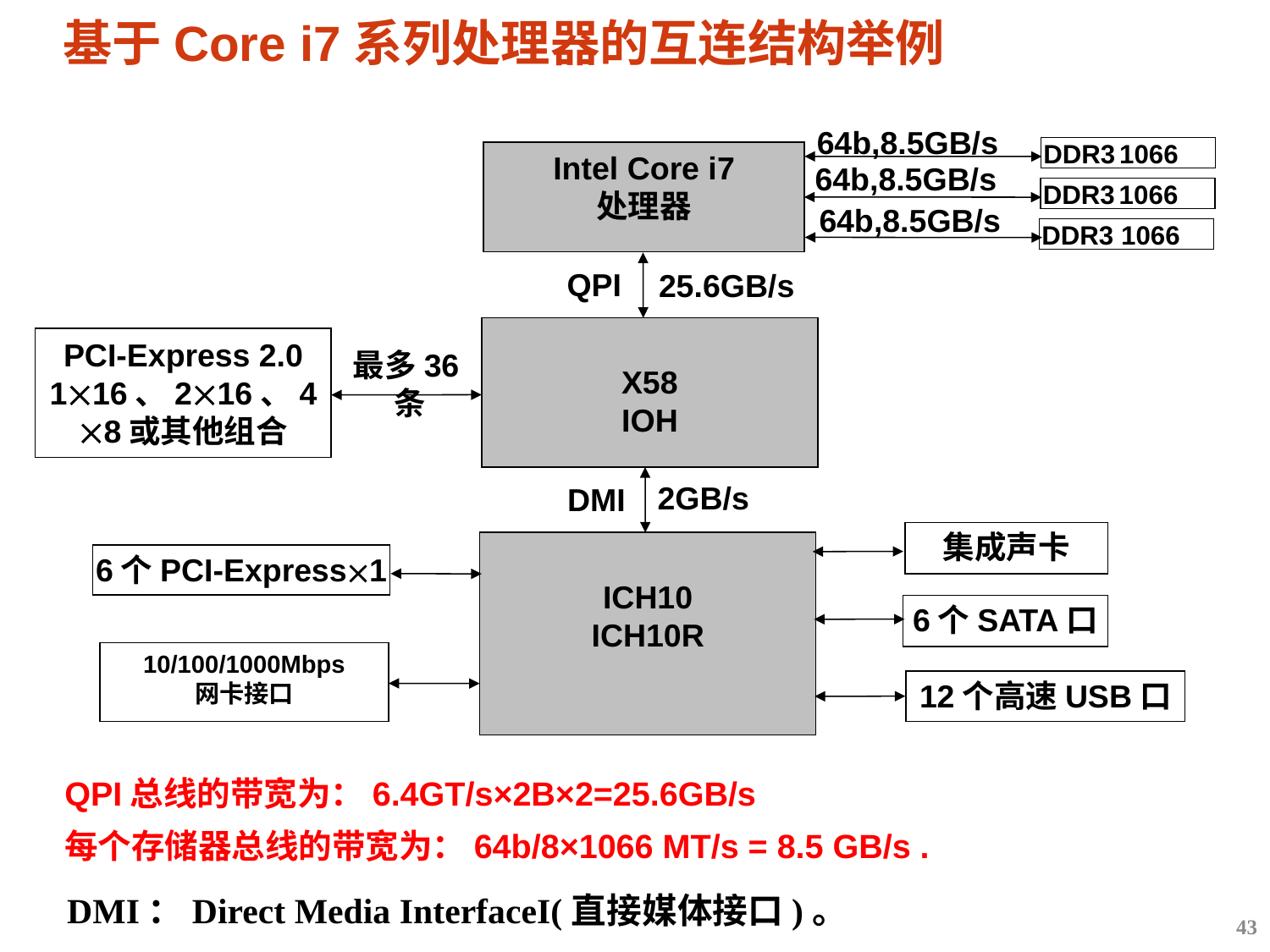

# 基于Core i7系列处理器的互连结构举例

64b,8.5GB/s
DDR3 1066
Intel Core i7
处理器
64b,8.5GB/s

DDR3 1066
64b,8.5GB/s

DDR3 1066

QPI
25.6GB/s

X58
IOH
PCI-Express 2.0
1×16、2×16、4×8或其他组合
最多36条

DMI
集成声卡

ICH10
ICH10R
6个PCI-Express×1

6个SATA口

10/100/1000Mbps
网卡接口
12个高速USB口

2GB/s
QPI总线的带宽为：6.4GT/s×2B×2=25.6GB/s
每个存储器总线的带宽为：64b/8×1066 MT/s = 8.5 GB/s .
DMI：Direct Media InterfaceI(直接媒体接口)。
43